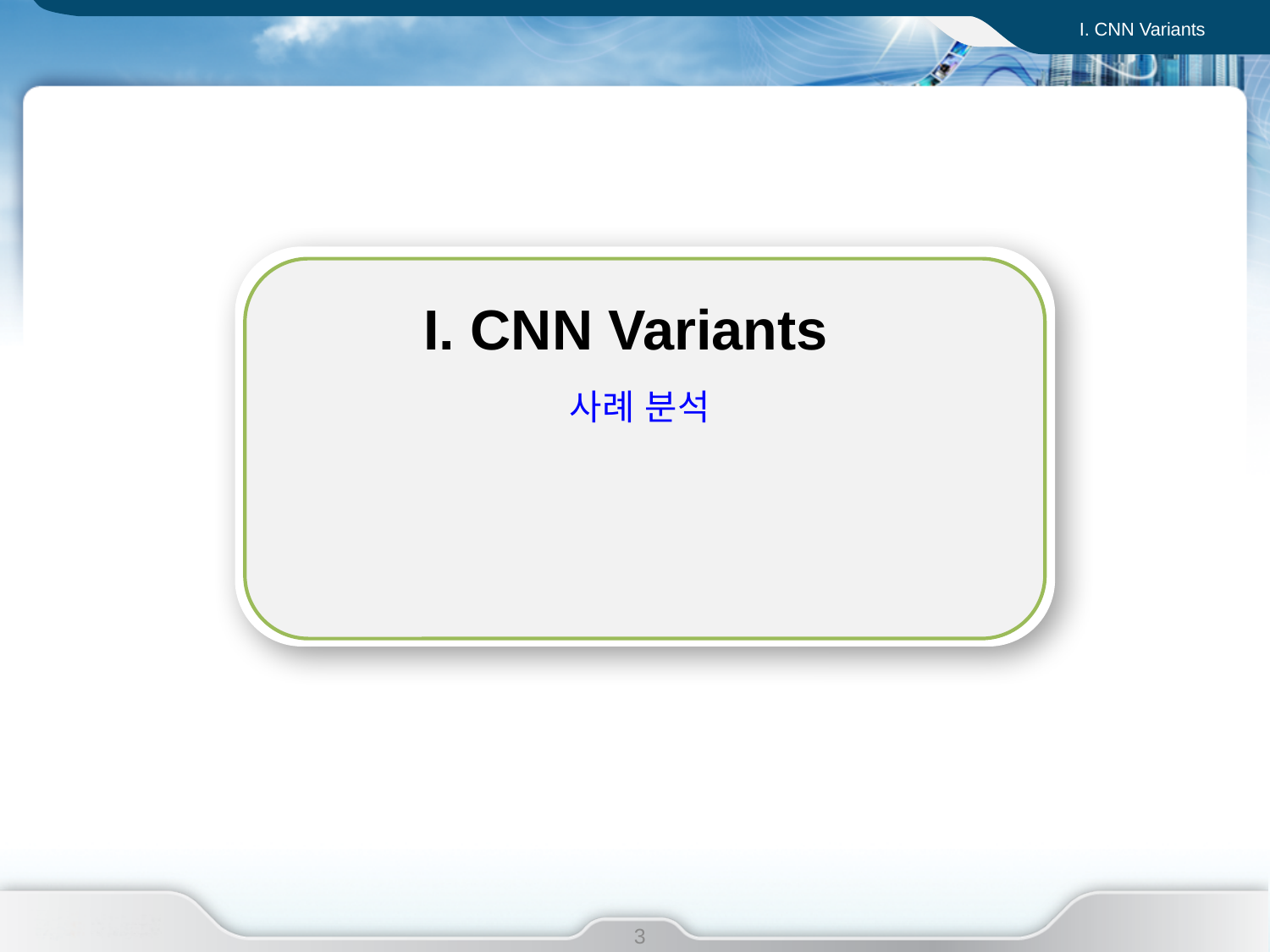

I. CNN Variants

I. CNN Variants
사례 분석
I. 사업 개요
3